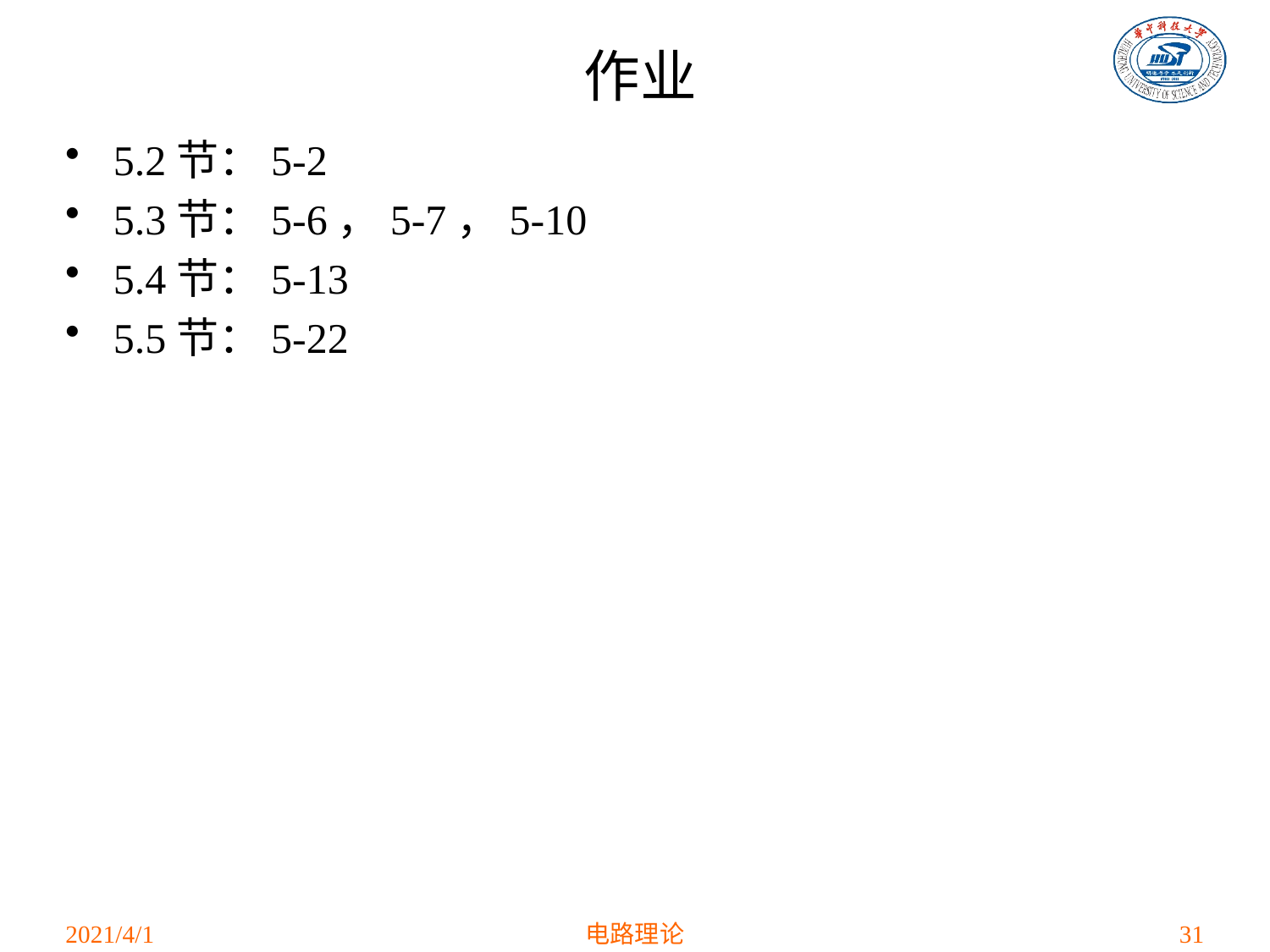

# 作业
5.2节：5-2
5.3节：5-6，5-7，5-10
5.4节：5-13
5.5节：5-22
2021/4/1
电路理论
31